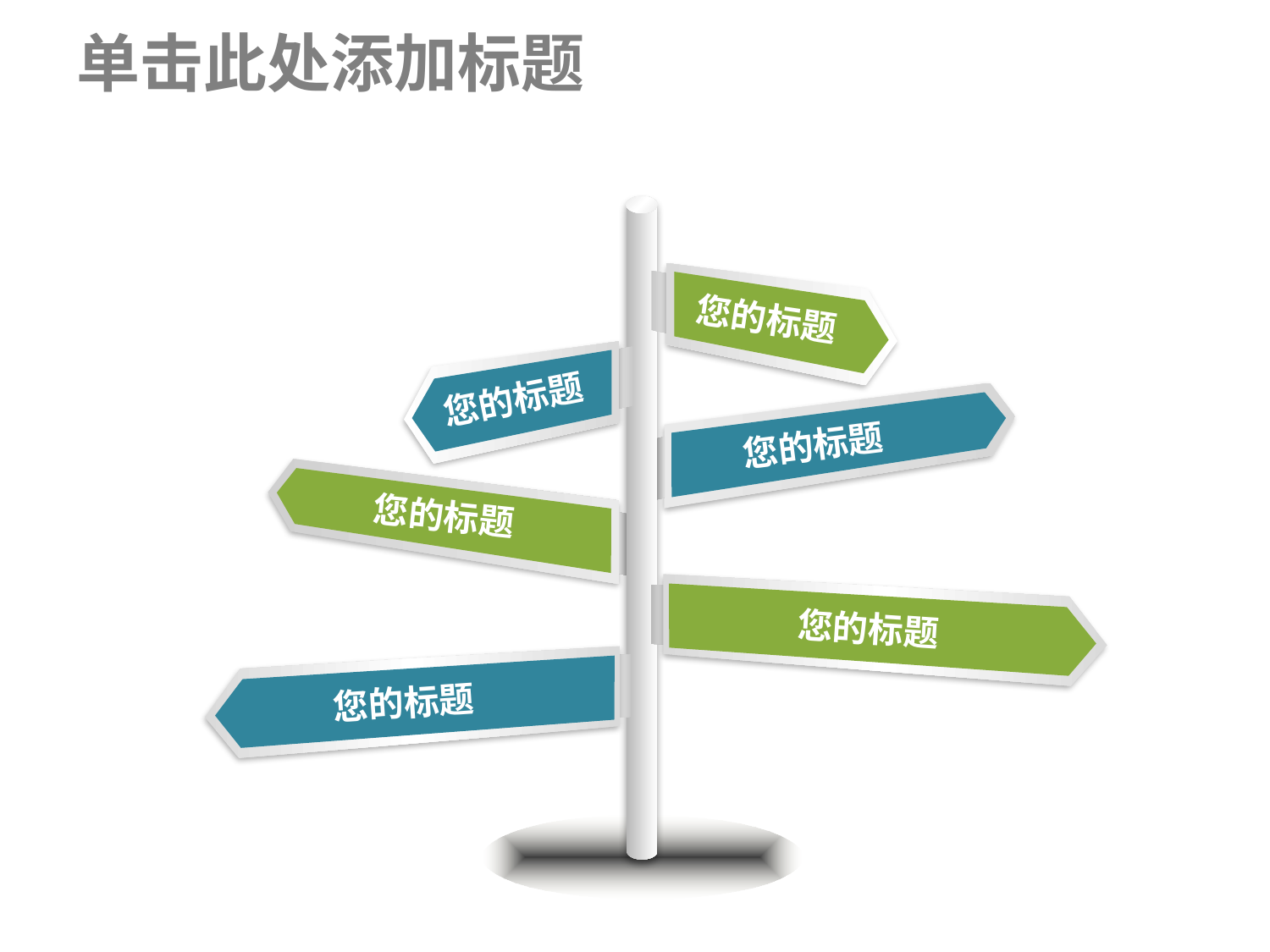

# 单击此处添加标题

您的标题
您的标题
您的标题
您的标题
您的标题
您的标题